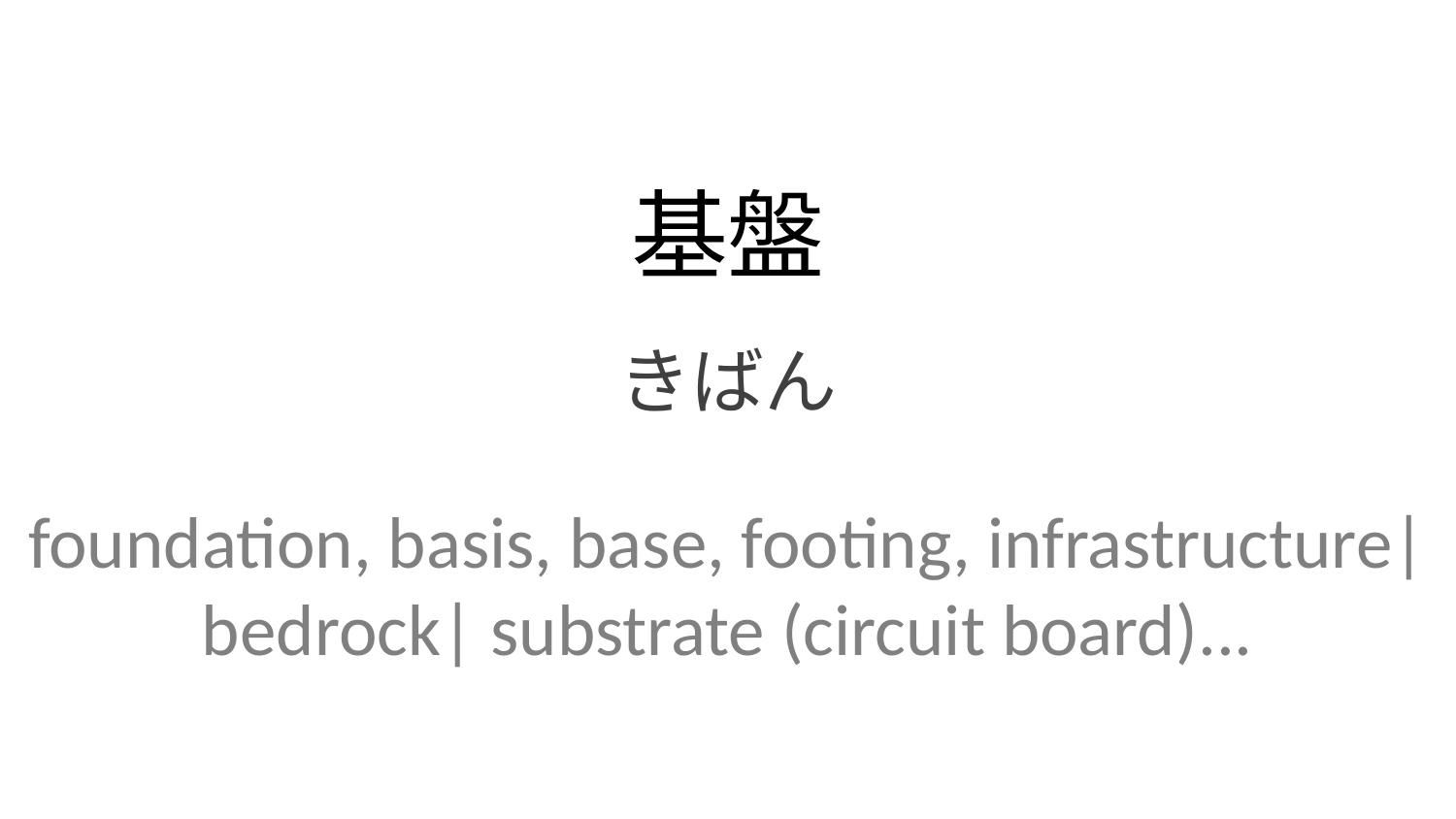

基盤

きばん
foundation, basis, base, footing, infrastructure| bedrock| substrate (circuit board)...